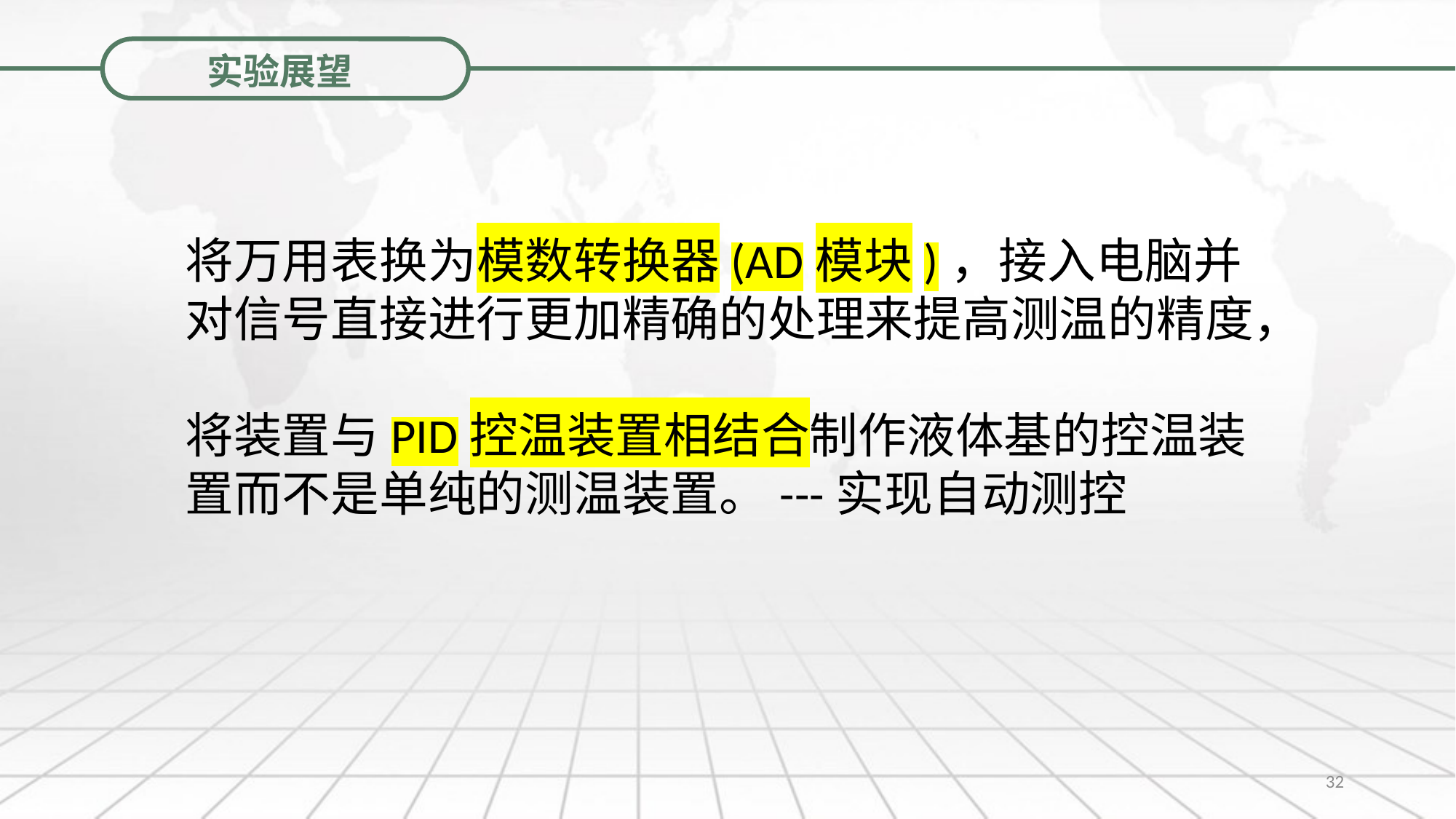

实验展望
将万用表换为模数转换器(AD模块)，接入电脑并对信号直接进行更加精确的处理来提高测温的精度，

将装置与PID控温装置相结合制作液体基的控温装置而不是单纯的测温装置。---实现自动测控
32